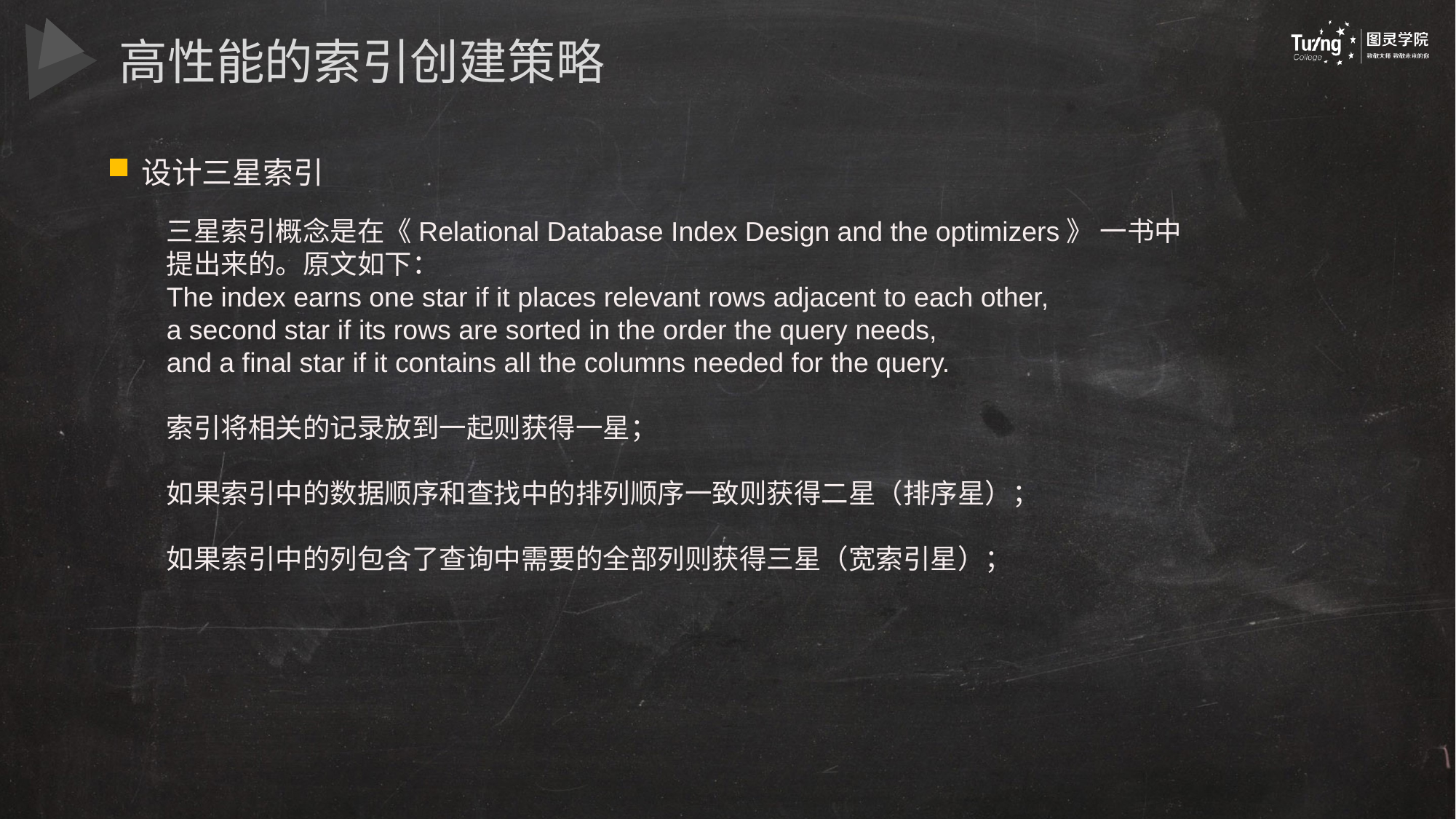

高性能的索引创建策略
设计三星索引
三星索引概念是在《Relational Database Index Design and the optimizers》 一书中提出来的。原文如下：
The index earns one star if it places relevant rows adjacent to each other,
a second star if its rows are sorted in the order the query needs,
and a final star if it contains all the columns needed for the query.

索引将相关的记录放到一起则获得一星；

如果索引中的数据顺序和查找中的排列顺序一致则获得二星（排序星）；

如果索引中的列包含了查询中需要的全部列则获得三星（宽索引星）；